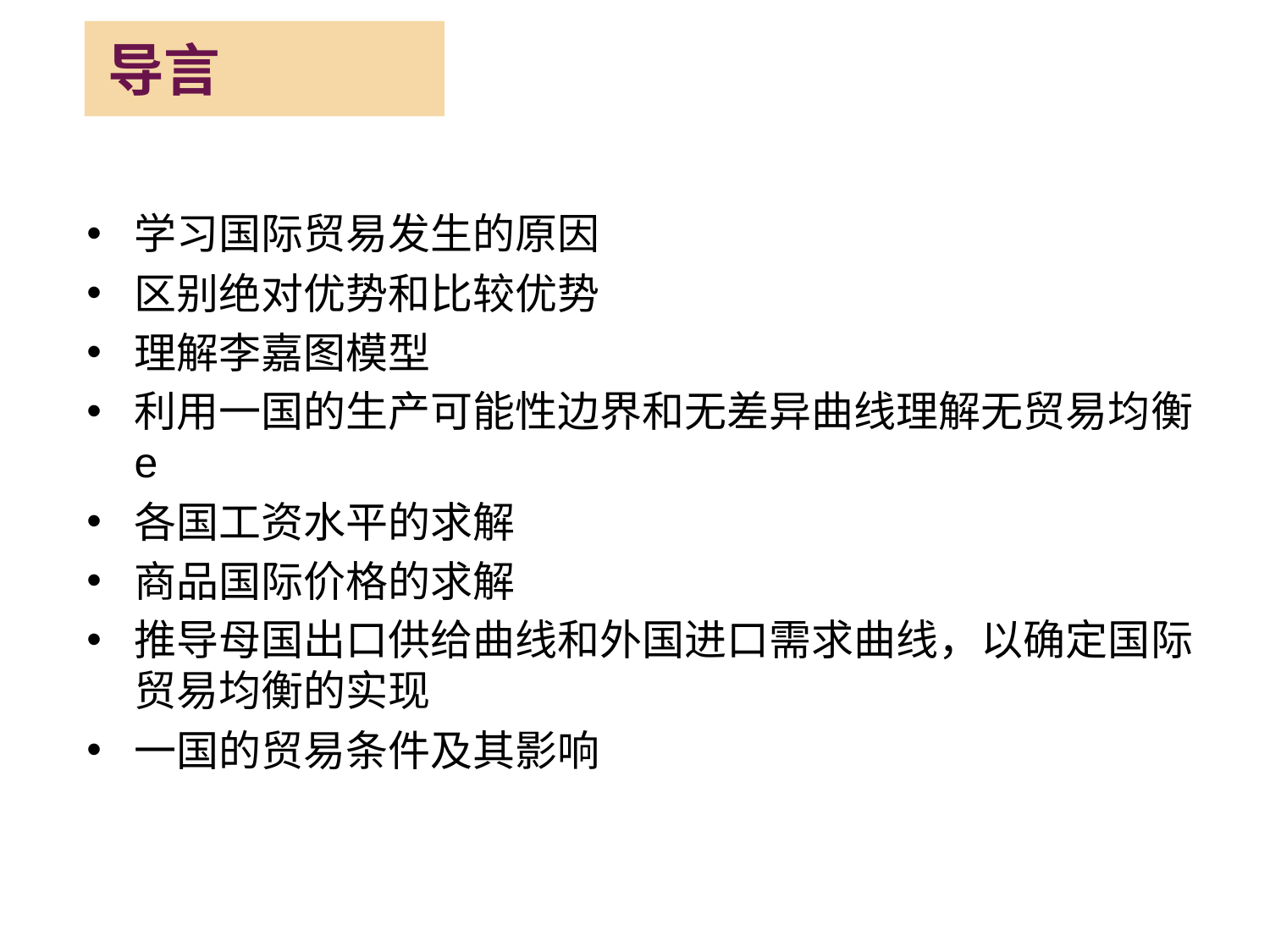

导言
学习国际贸易发生的原因
区别绝对优势和比较优势
理解李嘉图模型
利用一国的生产可能性边界和无差异曲线理解无贸易均衡e
各国工资水平的求解
商品国际价格的求解
推导母国出口供给曲线和外国进口需求曲线，以确定国际贸易均衡的实现
一国的贸易条件及其影响